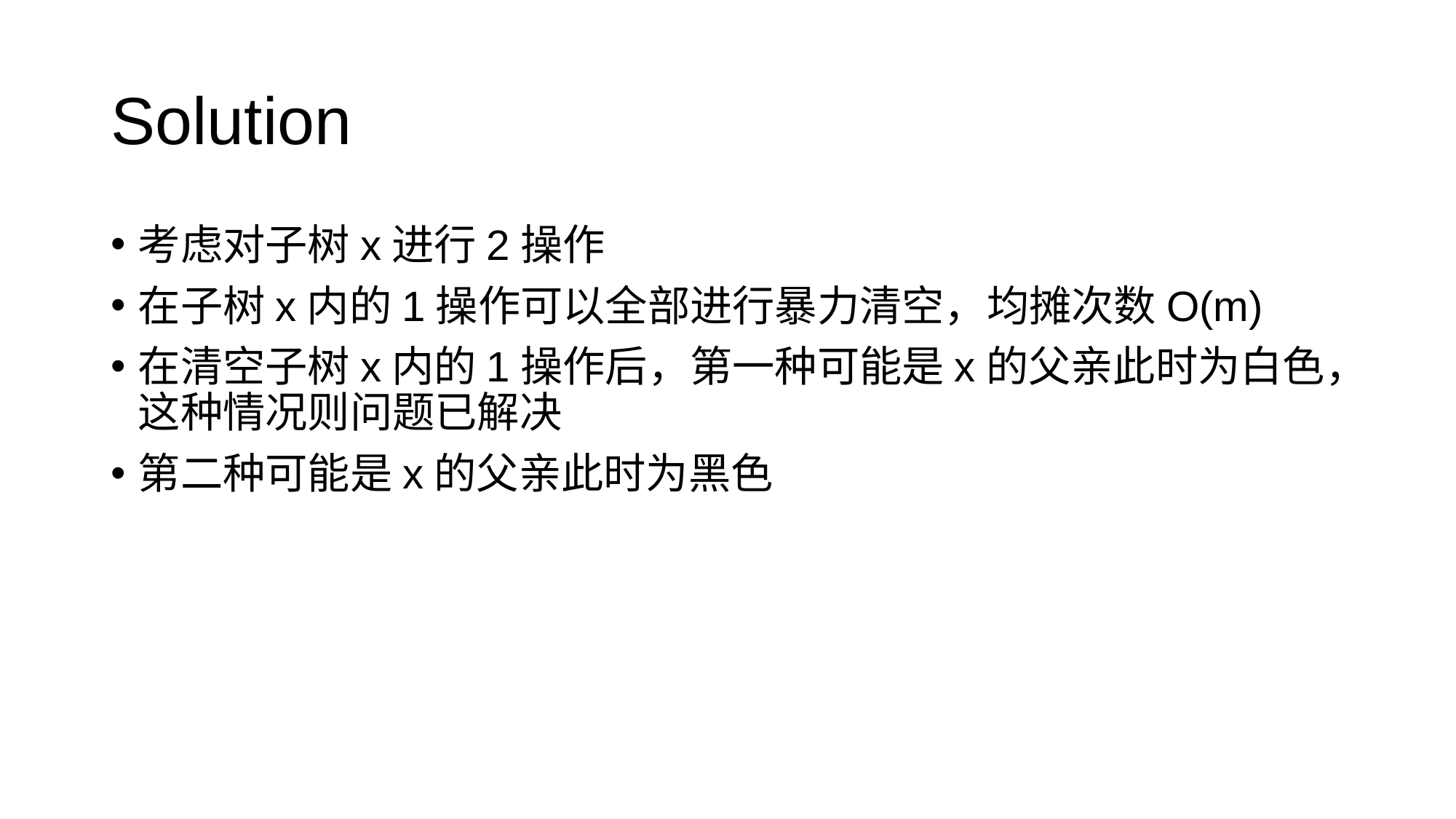

# Solution
考虑对子树x进行2操作
在子树x内的1操作可以全部进行暴力清空，均摊次数O(m)
在清空子树x内的1操作后，第一种可能是x的父亲此时为白色，这种情况则问题已解决
第二种可能是x的父亲此时为黑色